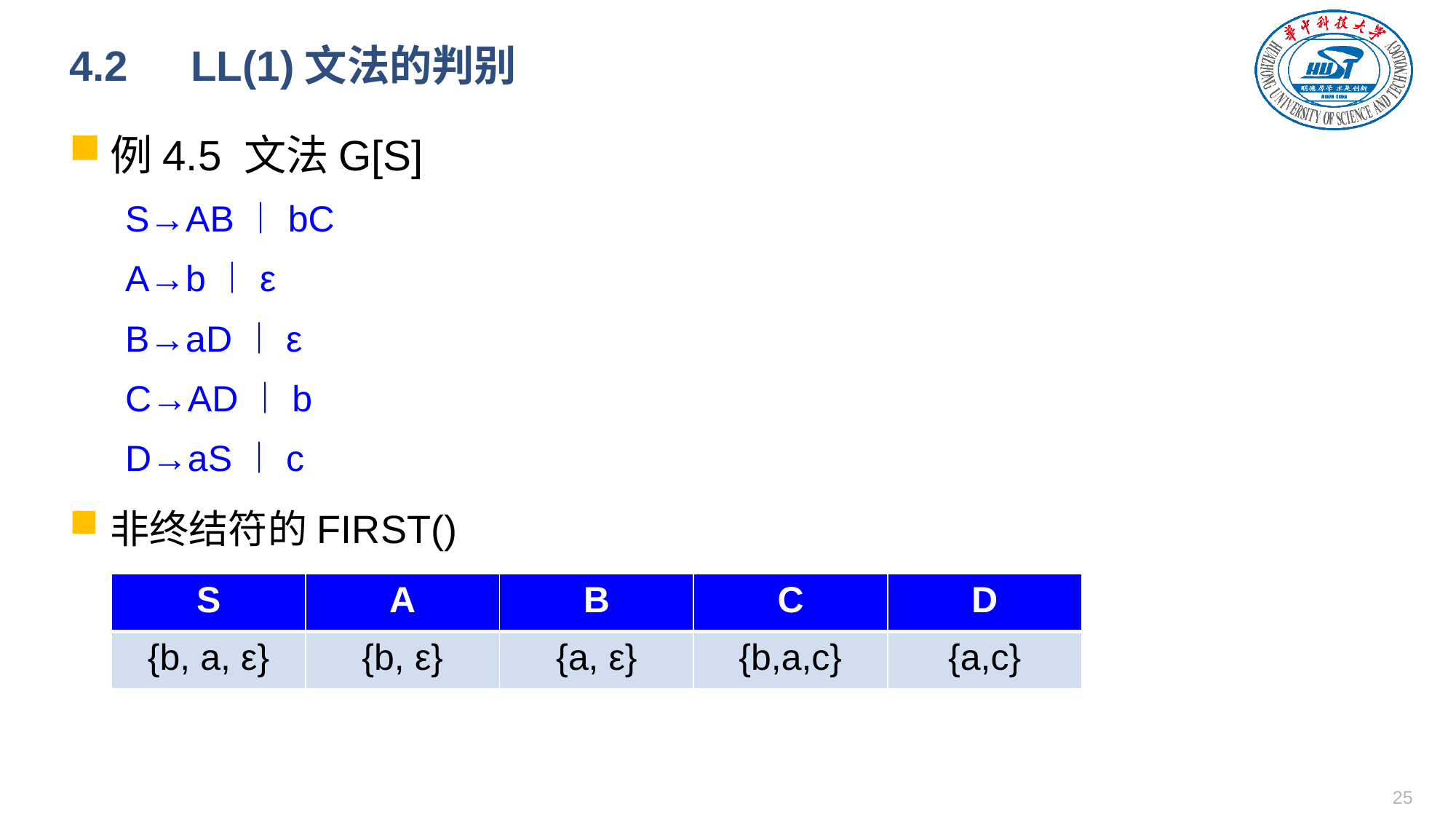

# 4.2　LL(1)文法的判别
例4.5 文法G[S]
S→AB︱bC
A→b︱ε
B→aD︱ε
C→AD︱b
D→aS︱c
非终结符的FIRST()
| S | A | B | C | D |
| --- | --- | --- | --- | --- |
| {b, a, ε} | {b, ε} | {a, ε} | {b,a,c} | {a,c} |
25